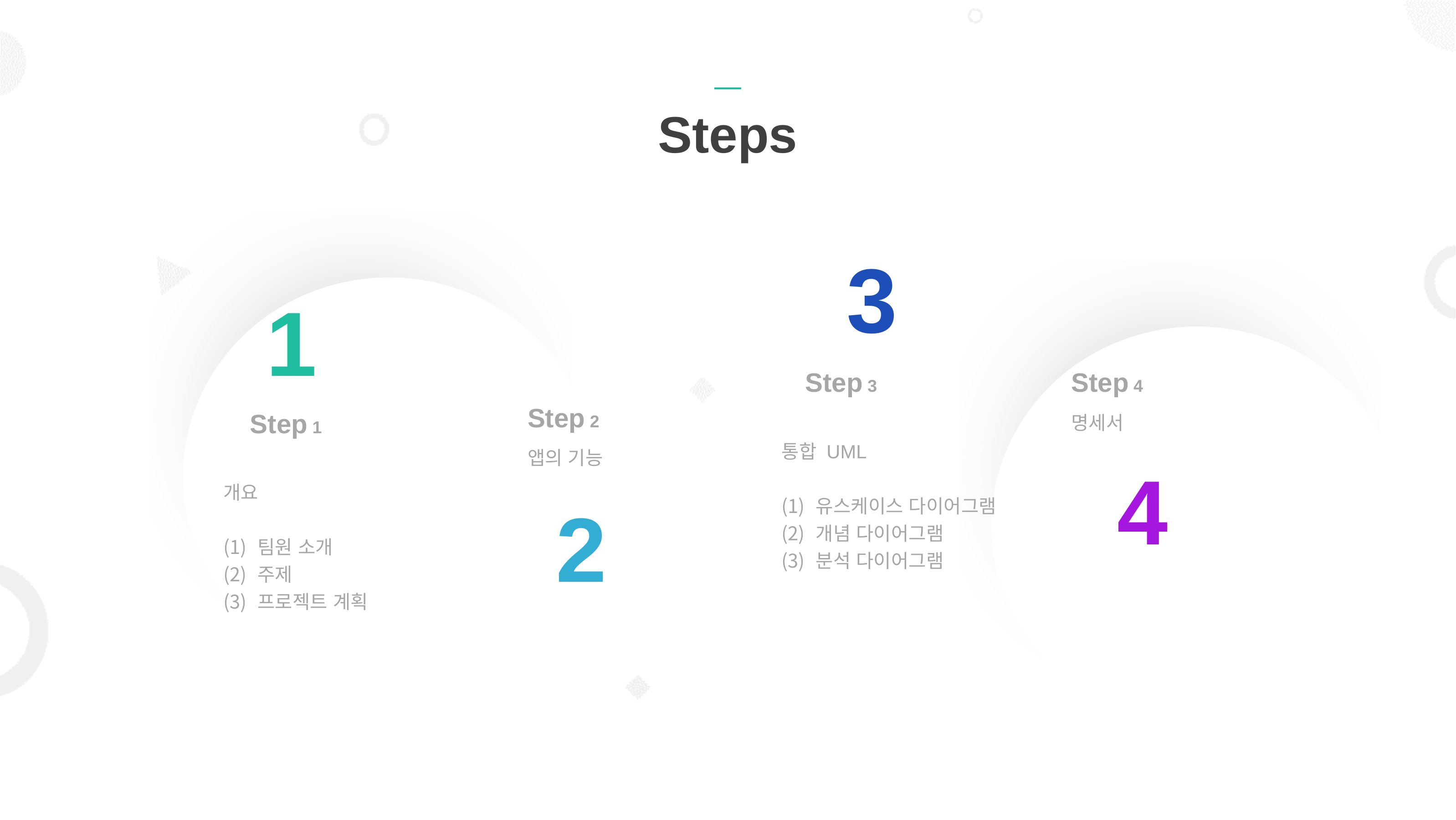

Steps

3

Step 1
개요

팀원 소개
주제
프로젝트 계획
1

Step 3
Step 4
Step 2
명세서
통합 UML

유스케이스 다이어그램
개념 다이어그램
분석 다이어그램

앱의 기능
4
2